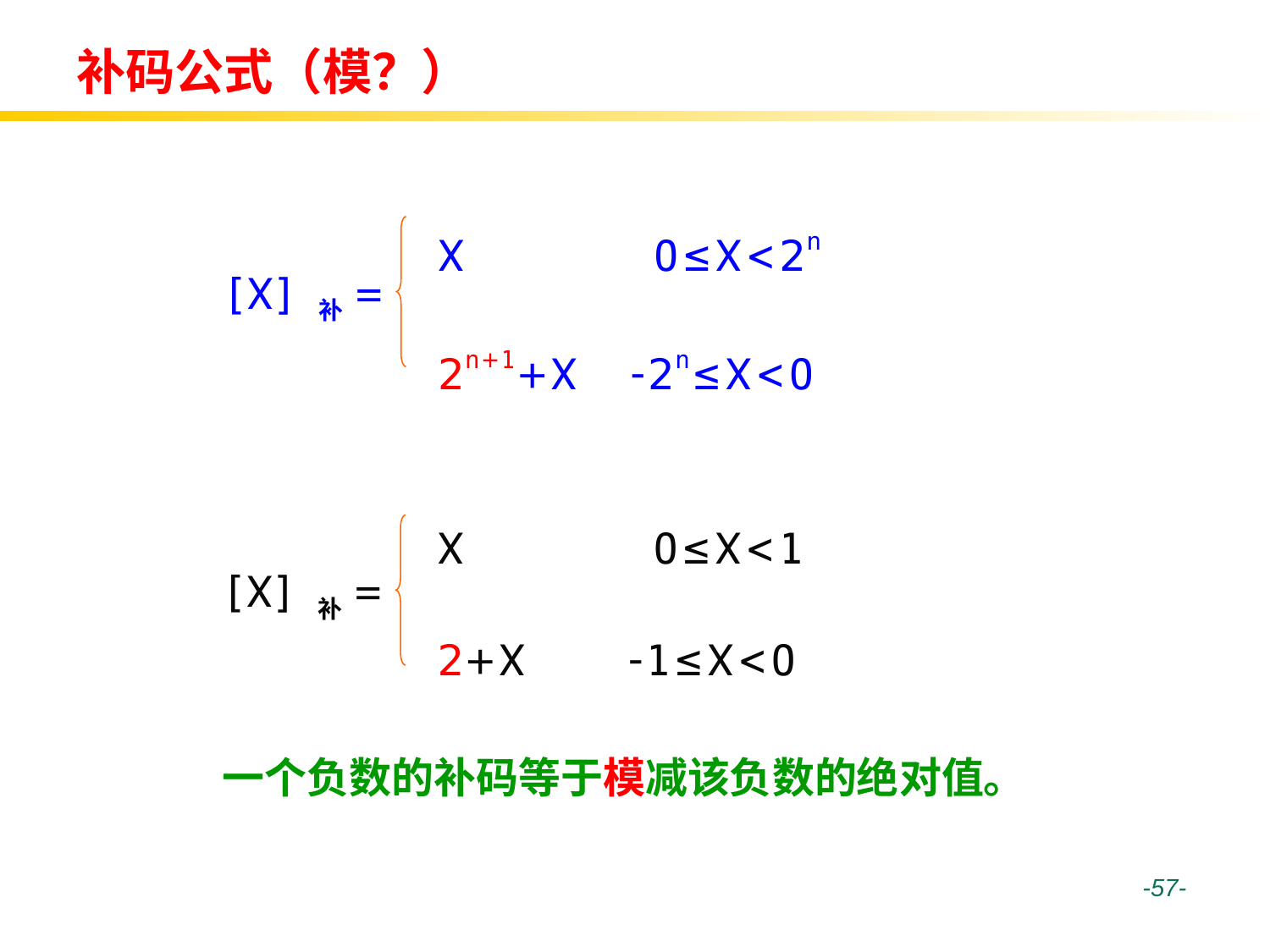

# 补码公式（模？）
X               0≤X<2n
2n+1+X    -2n≤X<0

[X] 补=
X               0≤X<1
2+X        -1≤X<0

[X] 补=
一个负数的补码等于模减该负数的绝对值。
 -57-